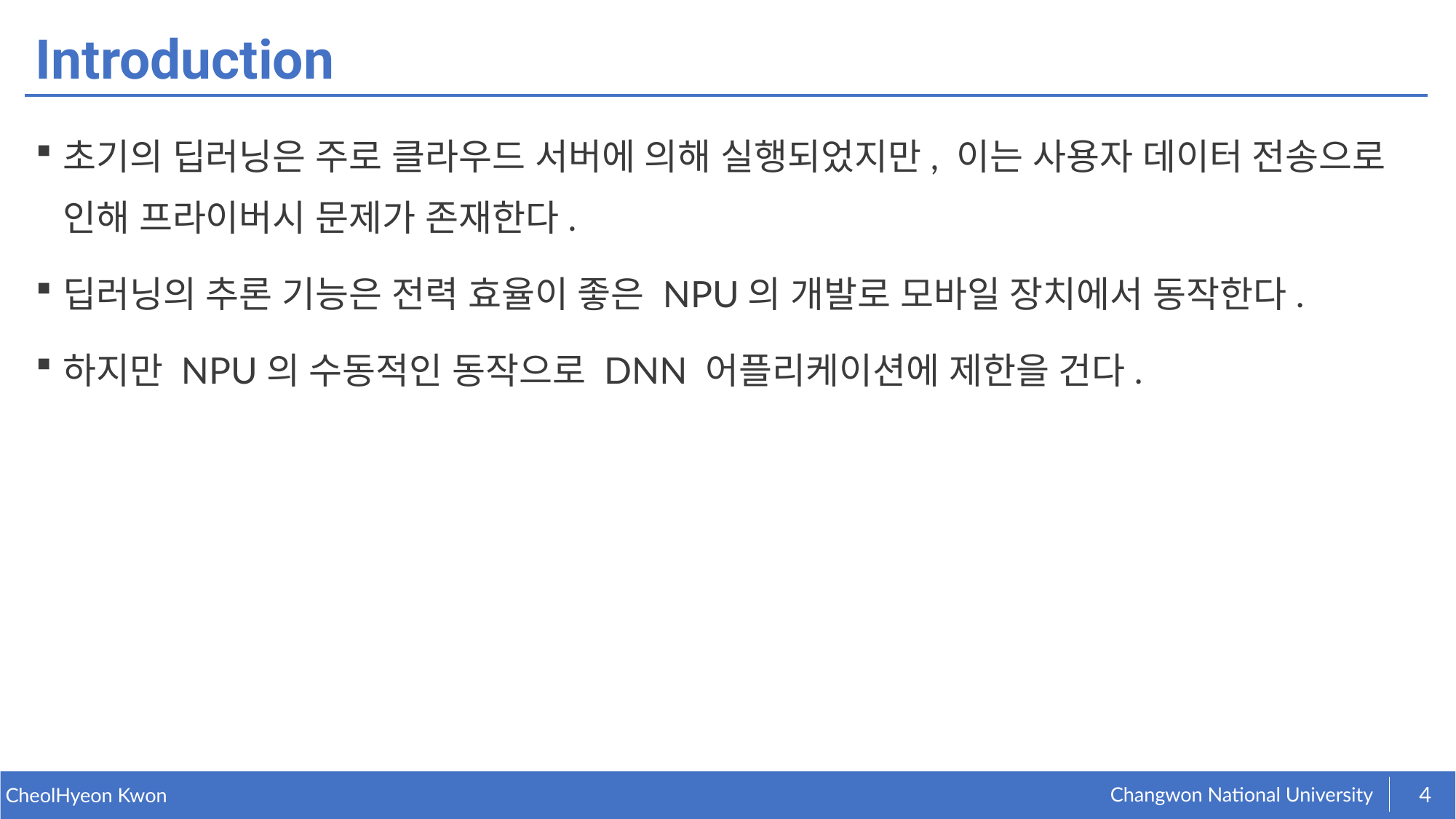

# Introduction
초기의 딥러닝은 주로 클라우드 서버에 의해 실행되었지만, 이는 사용자 데이터 전송으로 인해 프라이버시 문제가 존재한다.
딥러닝의 추론 기능은 전력 효율이 좋은 NPU의 개발로 모바일 장치에서 동작한다.
하지만 NPU의 수동적인 동작으로 DNN 어플리케이션에 제한을 건다.
4